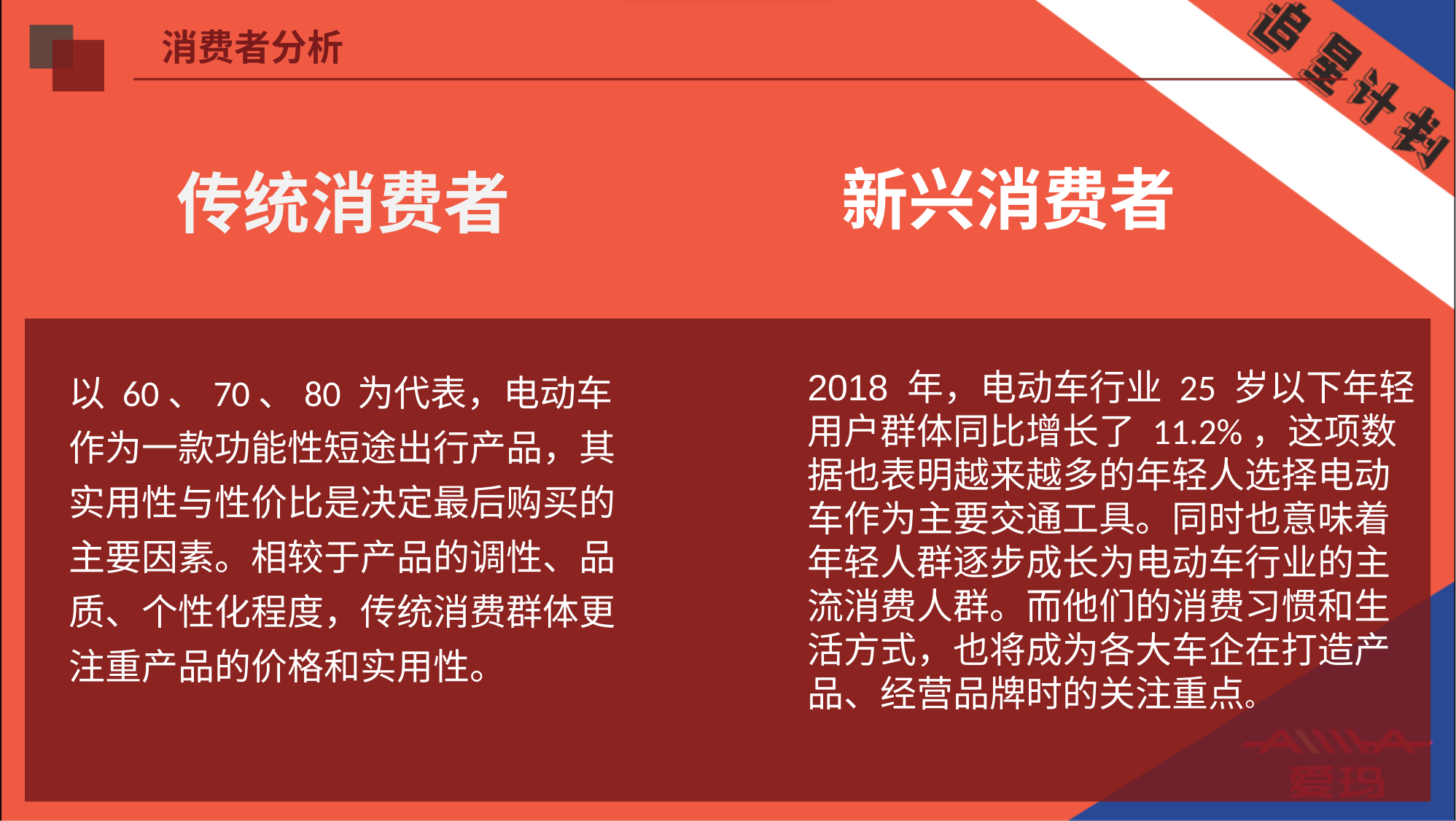

消费者分析
    ○经过电动车行业的两轮洗牌。国内电动车产业基本格局已经形成了以爱玛、雅迪、台铃为首，新日、小刀、金箭、绿源、新蕾为重要力量的行业头部品牌群。2019 年中国电动自行车产量为 3609.3 万辆，销量前三甲分别为雅迪、爱玛、台铃，分别突破了 609 万、500 万和 300 万台，前 3 名占据近 40%市场。
传统消费者
以 60、70、80 为代表，电动车作为一款功能性短途出行产品，其实用性与性价比是决定最后购买的主要因素。相较于产品的调性、品质、个性化程度，传统消费群体更注重产品的价格和实用性。
新兴消费者

2018 年，电动车行业 25 岁以下年轻用户群体同比增长了 11.2%，这项数据也表明越来越多的年轻人选择电动车作为主要交通工具。同时也意味着年轻人群逐步成长为电动车行业的主流消费人群。而他们的消费习惯和生活方式，也将成为各大车企在打造产品、经营品牌时的关注重点。

○据工信部数据显示，2020 年全国电动自行车完成产量 6000 万辆，同比增长34.1%，电动两轮车完成销量约 4760 万辆，同比增长23%。市场上数量庞大的旧国标车、超标车面临逐步淘汰，换购潮正在来临。